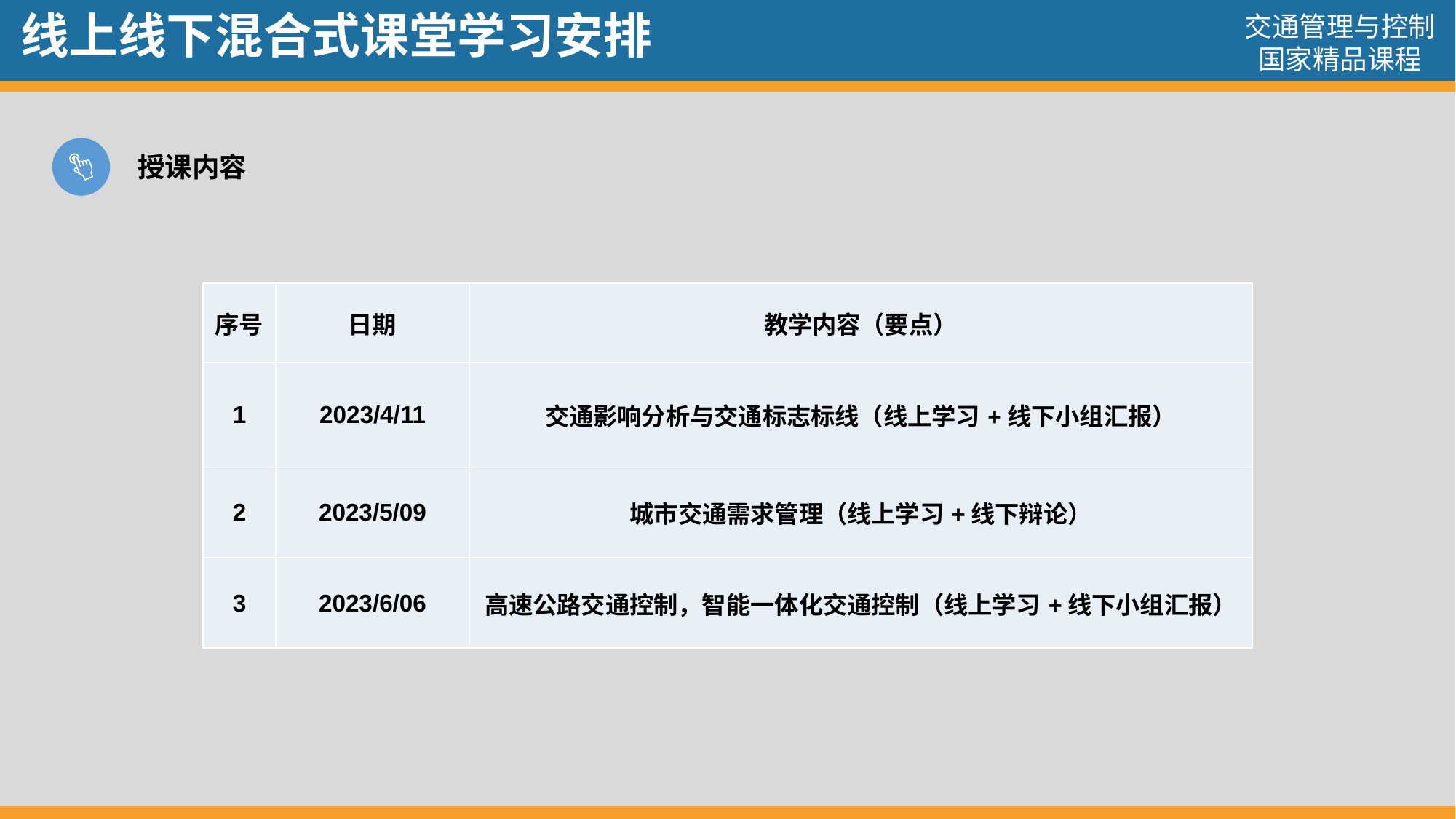

线上线下混合式课堂学习安排

授课内容
| 序号 | 日期 | 教学内容（要点） |
| --- | --- | --- |
| 1 | 2023/4/11 | 交通影响分析与交通标志标线（线上学习+线下小组汇报） |
| 2 | 2023/5/09 | 城市交通需求管理（线上学习+线下辩论） |
| 3 | 2023/6/06 | 高速公路交通控制，智能一体化交通控制（线上学习+线下小组汇报） |